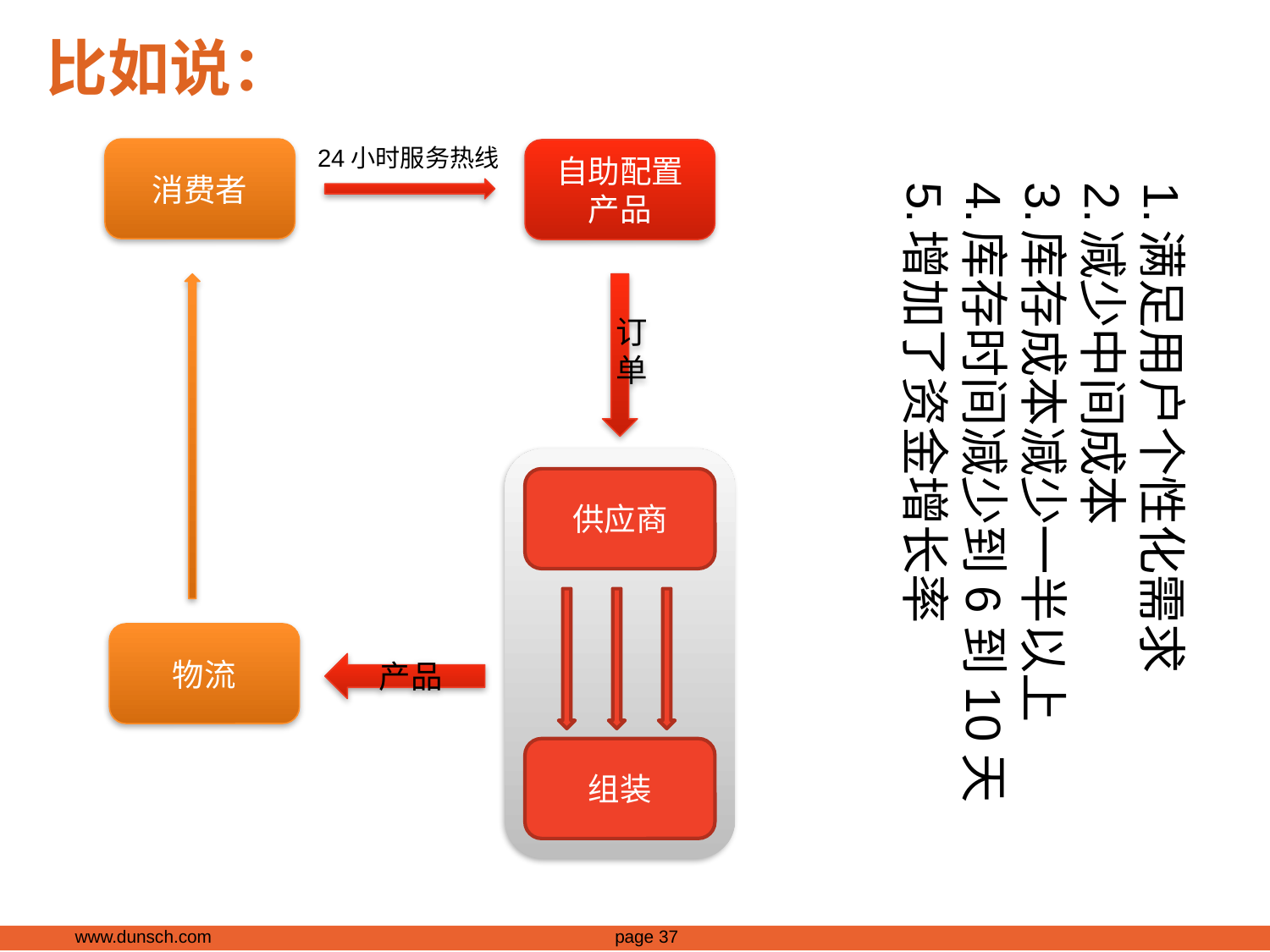

# 比如说：
24小时服务热线

消费者
自助配置产品
满足用户个性化需求
减少中间成本
库存成本减少一半以上
库存时间减少到6到10天
增加了资金增长率
订单

供应商

物流
产品
组装